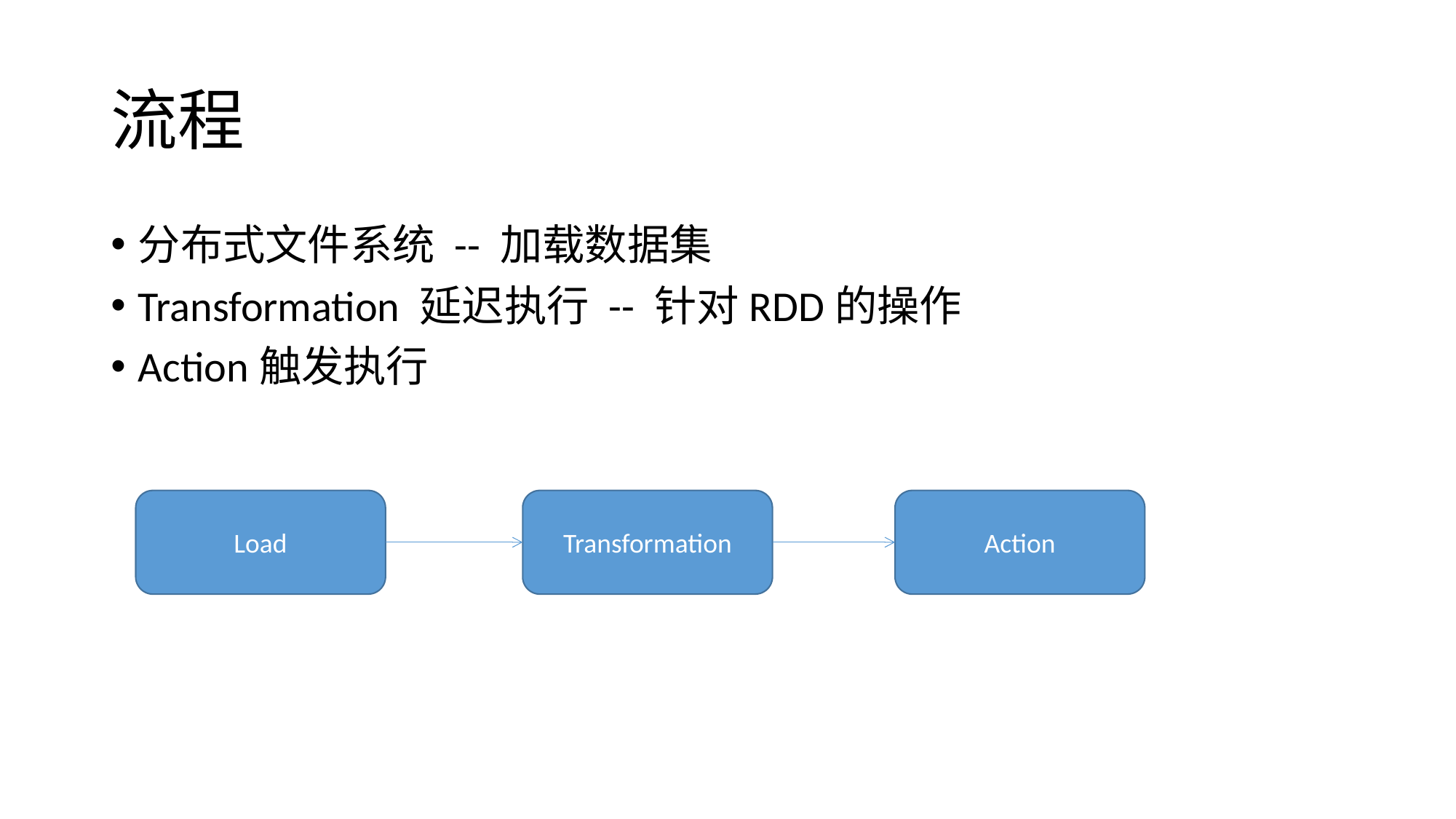

# 流程
分布式文件系统 -- 加载数据集
Transformation 延迟执行 -- 针对RDD的操作
Action触发执行
Load
Transformation
Action